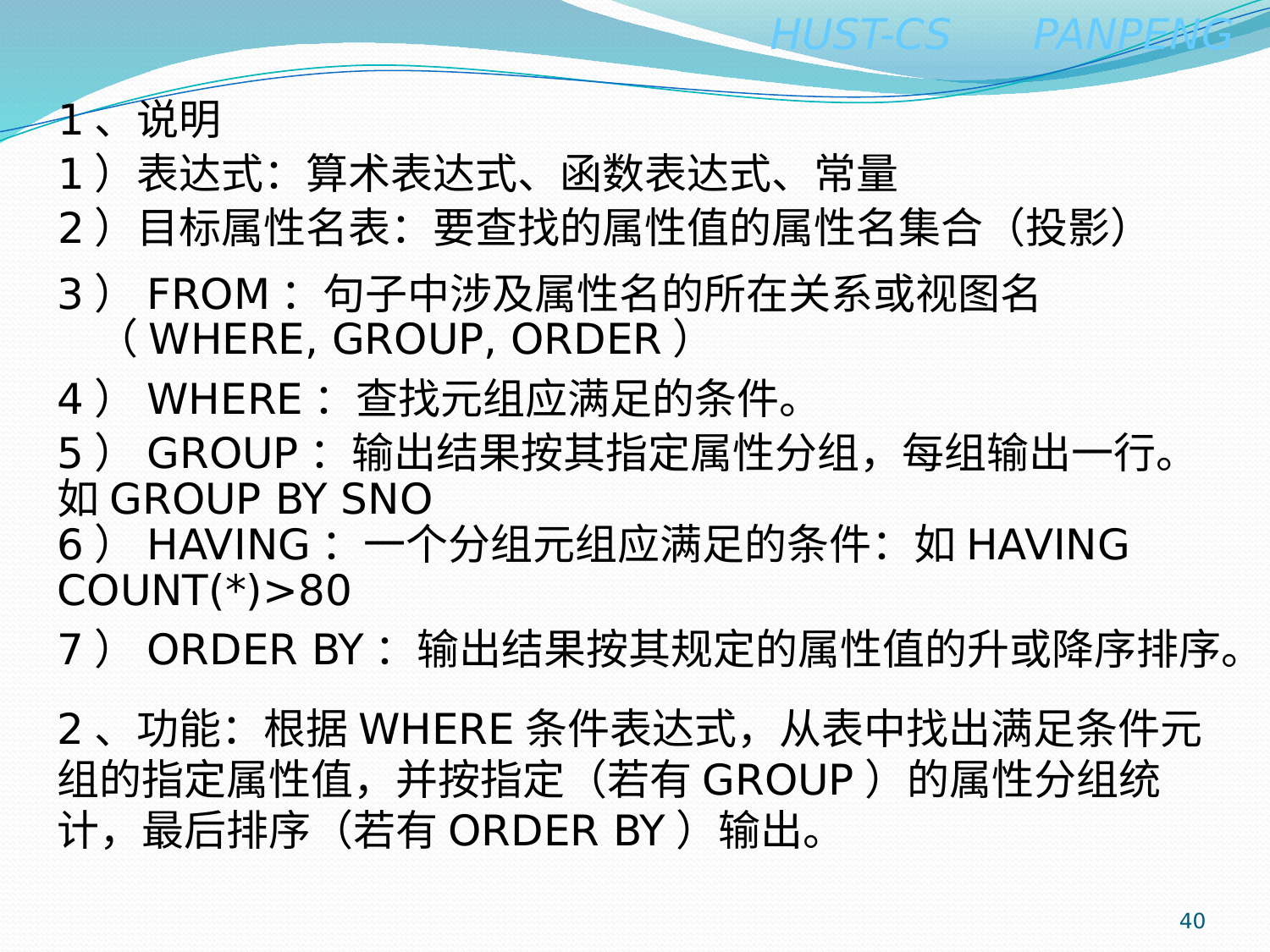

1、说明
1）表达式：算术表达式、函数表达式、常量
2）目标属性名表：要查找的属性值的属性名集合（投影）
3）FROM：句子中涉及属性名的所在关系或视图名
   （WHERE, GROUP, ORDER）
4）WHERE：查找元组应满足的条件。
5）GROUP：输出结果按其指定属性分组，每组输出一行。
如GROUP BY SNO
6）HAVING：一个分组元组应满足的条件：如HAVING COUNT(*)>80
7）ORDER BY：输出结果按其规定的属性值的升或降序排序。
2、功能：根据WHERE条件表达式，从表中找出满足条件元组的指定属性值，并按指定（若有GROUP）的属性分组统计，最后排序（若有ORDER BY）输出。
40